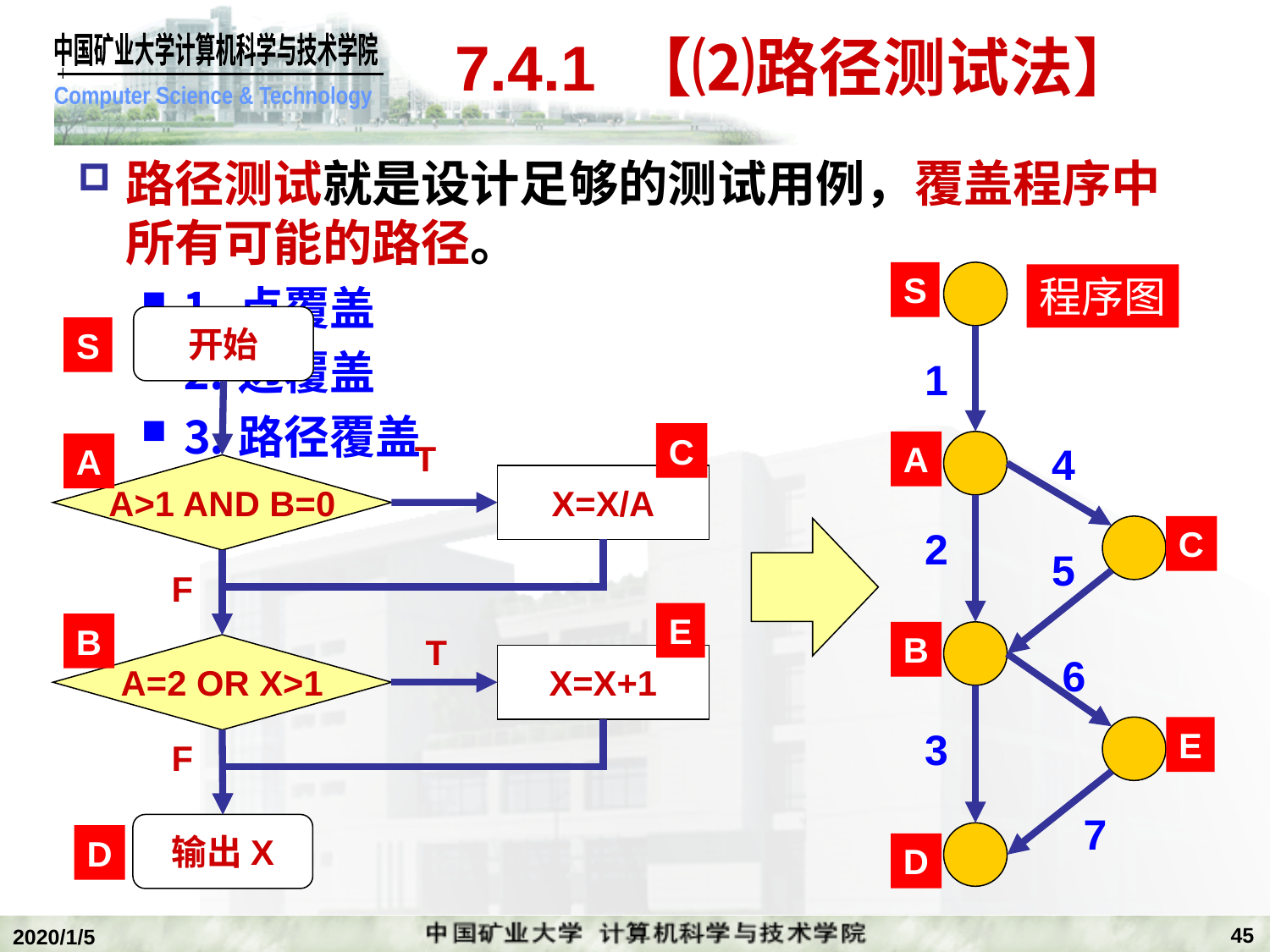

# 7.4.1 【⑵路径测试法】
路径测试就是设计足够的测试用例，覆盖程序中所有可能的路径。
⒈点覆盖
⒉边覆盖
⒊路径覆盖
S

1
A

4
2

C
5
B

6
3

E
7

D
程序图
开始
S
C
T
A
A>1 AND B=0
X=X/A
F
E
B
T
A=2 OR X>1
X=X+1
F
输出X
D

45
2020/1/5